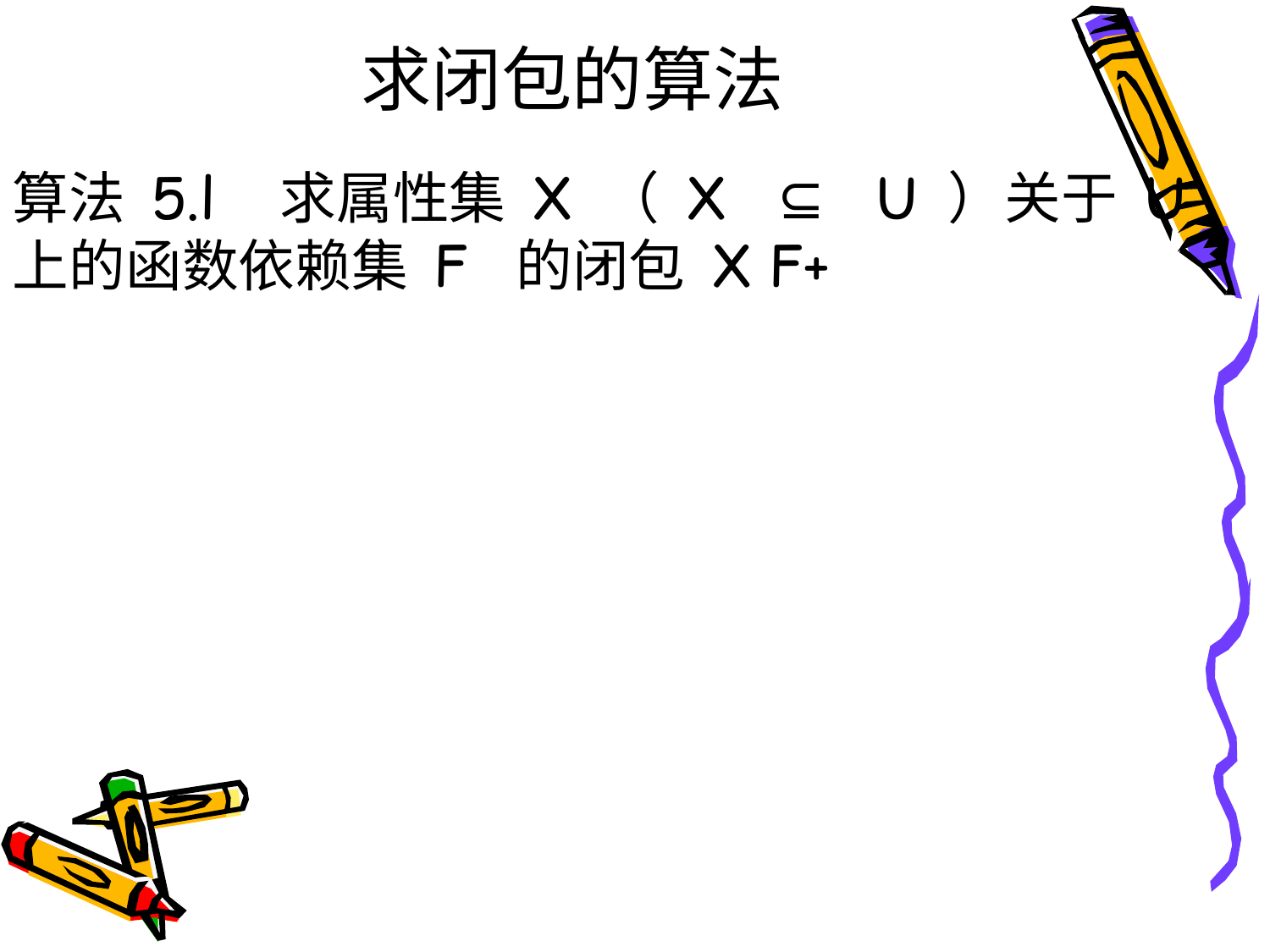

# 求闭包的算法
算法 5.l   求属性集 X （ X   ⊆   U ）关于 U 上的函数依赖集 F  的闭包 X F+